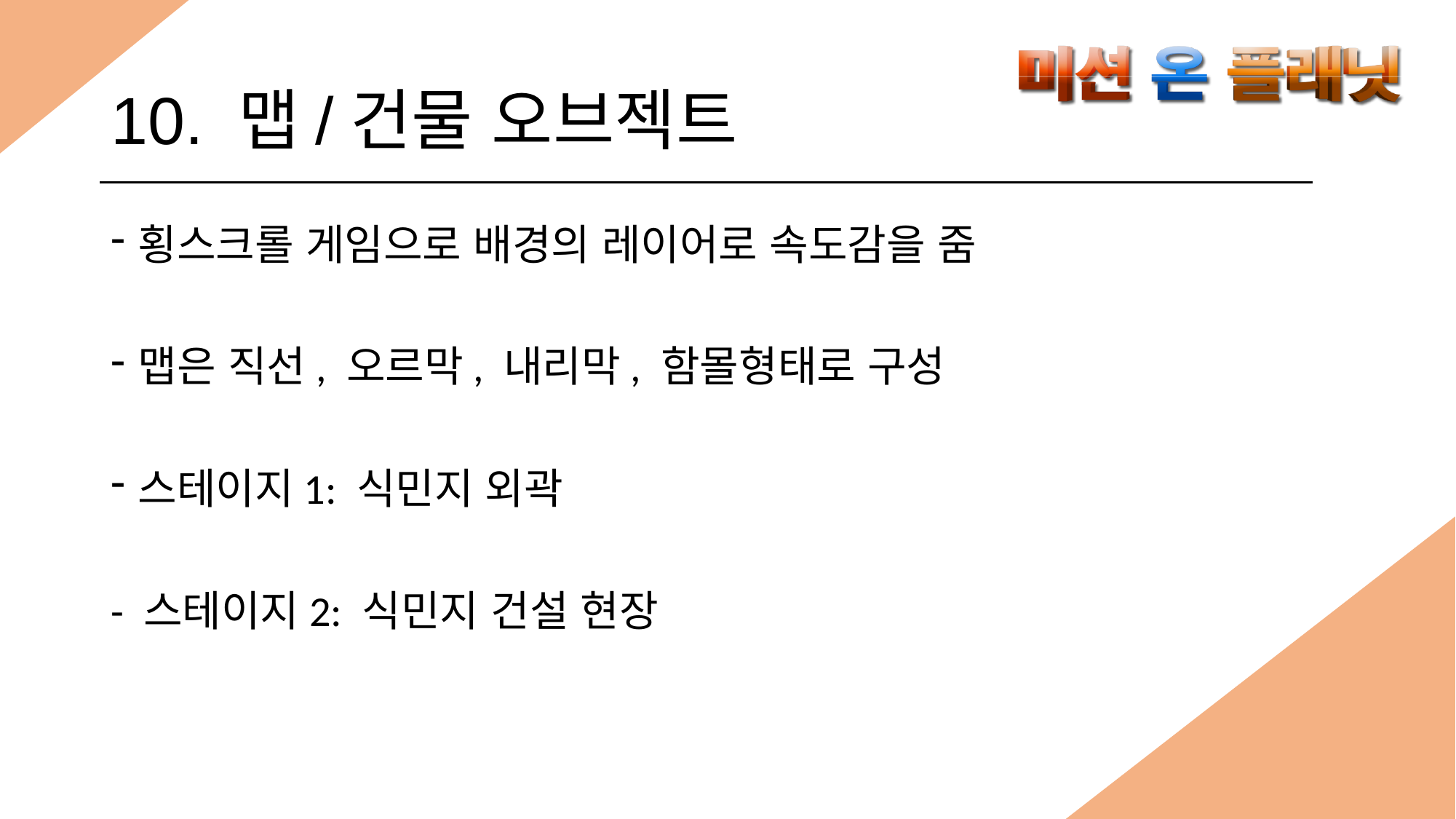

# 10. 맵/건물 오브젝트
횡스크롤 게임으로 배경의 레이어로 속도감을 줌

맵은 직선, 오르막, 내리막, 함몰형태로 구성

스테이지1: 식민지 외곽

- 스테이지2: 식민지 건설 현장